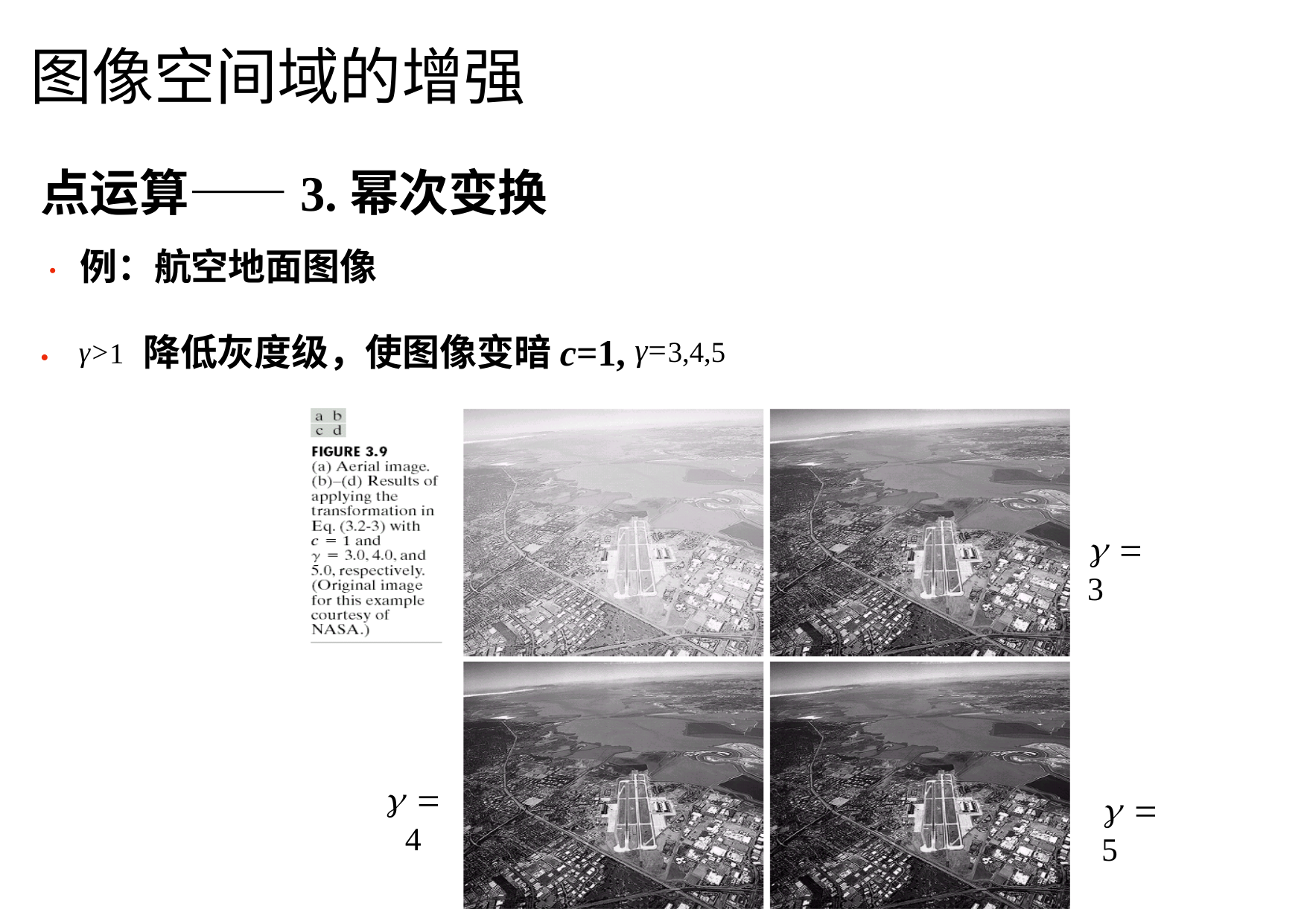

图像空间域的增强
点运算——3.幂次变换
•	例：航空地面图像
•	γ>1 降低灰度级，使图像变暗c=1, γ=3,4,5

γ = 3
γ = 4

γ = 5